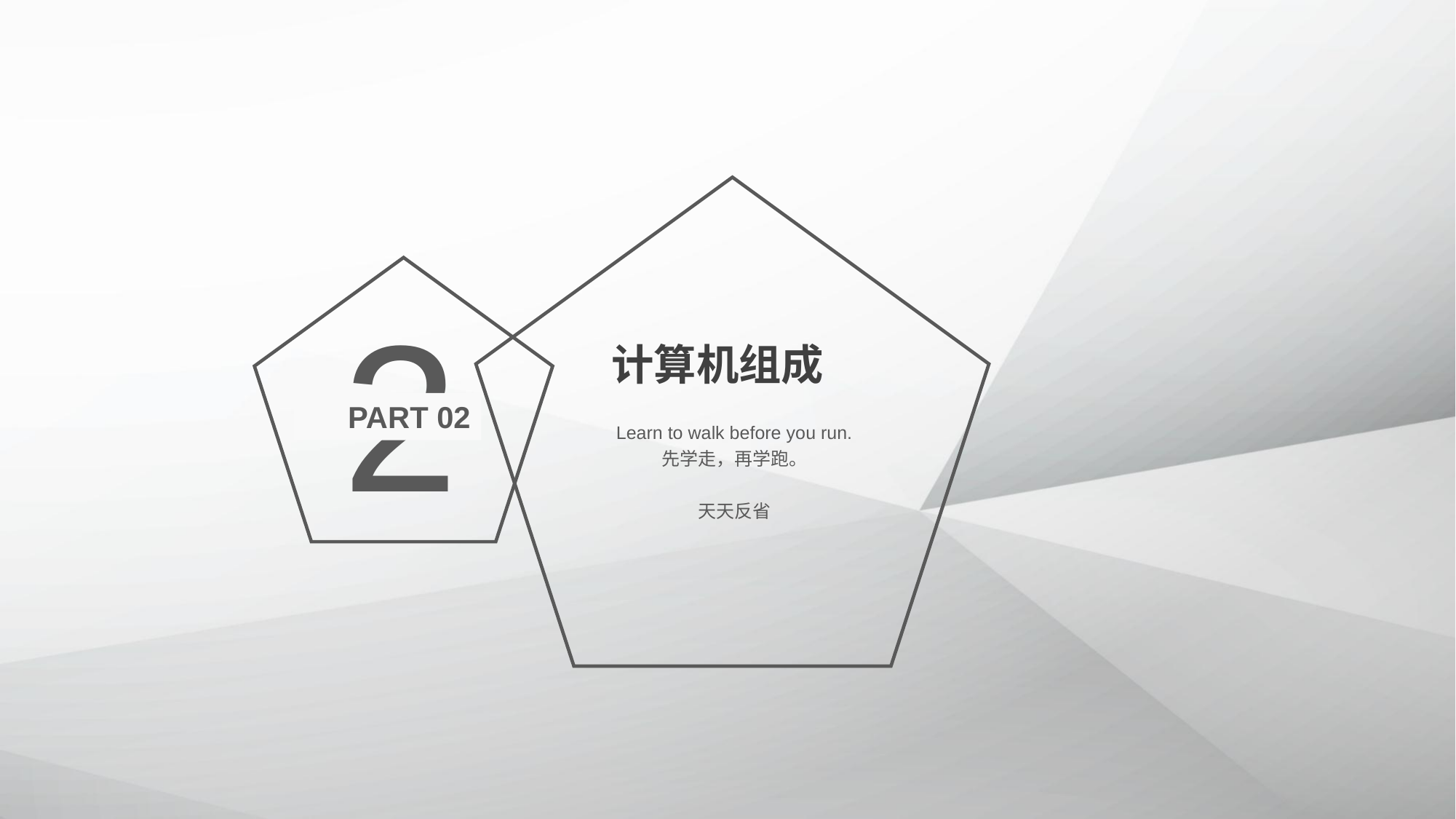

2
计算机组成
PART 02
Learn to walk before you run.
先学走，再学跑。

天天反省